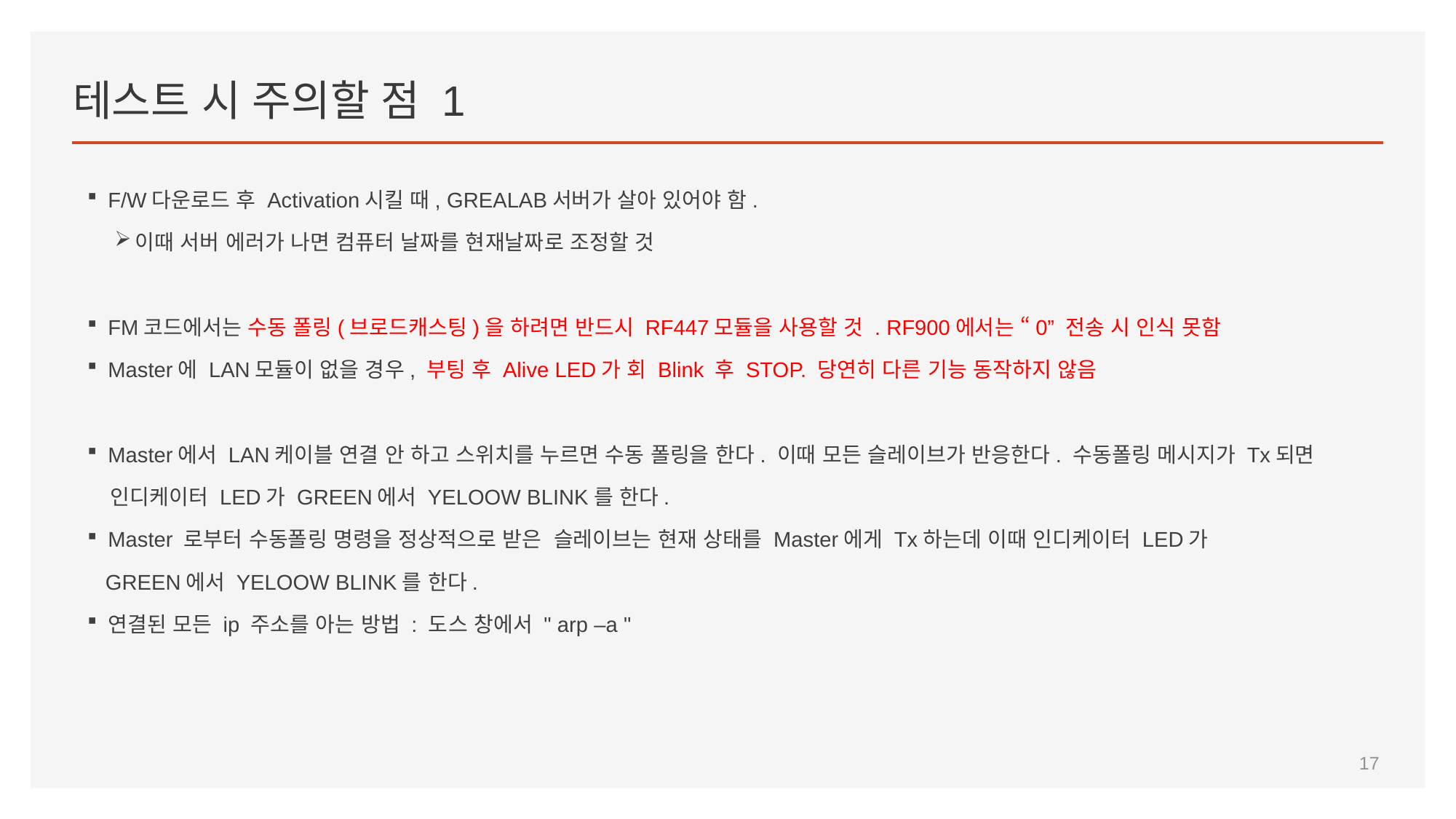

# 테스트 시 주의할 점 1

F/W다운로드 후 Activation시킬 때, GREALAB서버가 살아 있어야 함.
이때 서버 에러가 나면 컴퓨터 날짜를 현재날짜로 조정할 것

FM코드에서는 수동 폴링(브로드캐스팅)을 하려면 반드시 RF447모듈을 사용할 것 . RF900에서는 “0” 전송 시 인식 못함
Master에 LAN모듈이 없을 경우, 부팅 후 Alive LED가 회 Blink 후 STOP. 당연히 다른 기능 동작하지 않음

Master에서 LAN케이블 연결 안 하고 스위치를 누르면 수동 폴링을 한다. 이때 모든 슬레이브가 반응한다. 수동폴링 메시지가 Tx되면
   인디케이터 LED가 GREEN에서 YELOOW BLINK를 한다.
Master 로부터 수동폴링 명령을 정상적으로 받은  슬레이브는 현재 상태를 Master에게 Tx하는데 이때 인디케이터 LED가
   GREEN에서 YELOOW BLINK를 한다.
연결된 모든 ip 주소를 아는 방법 : 도스 창에서 " arp –a "

17